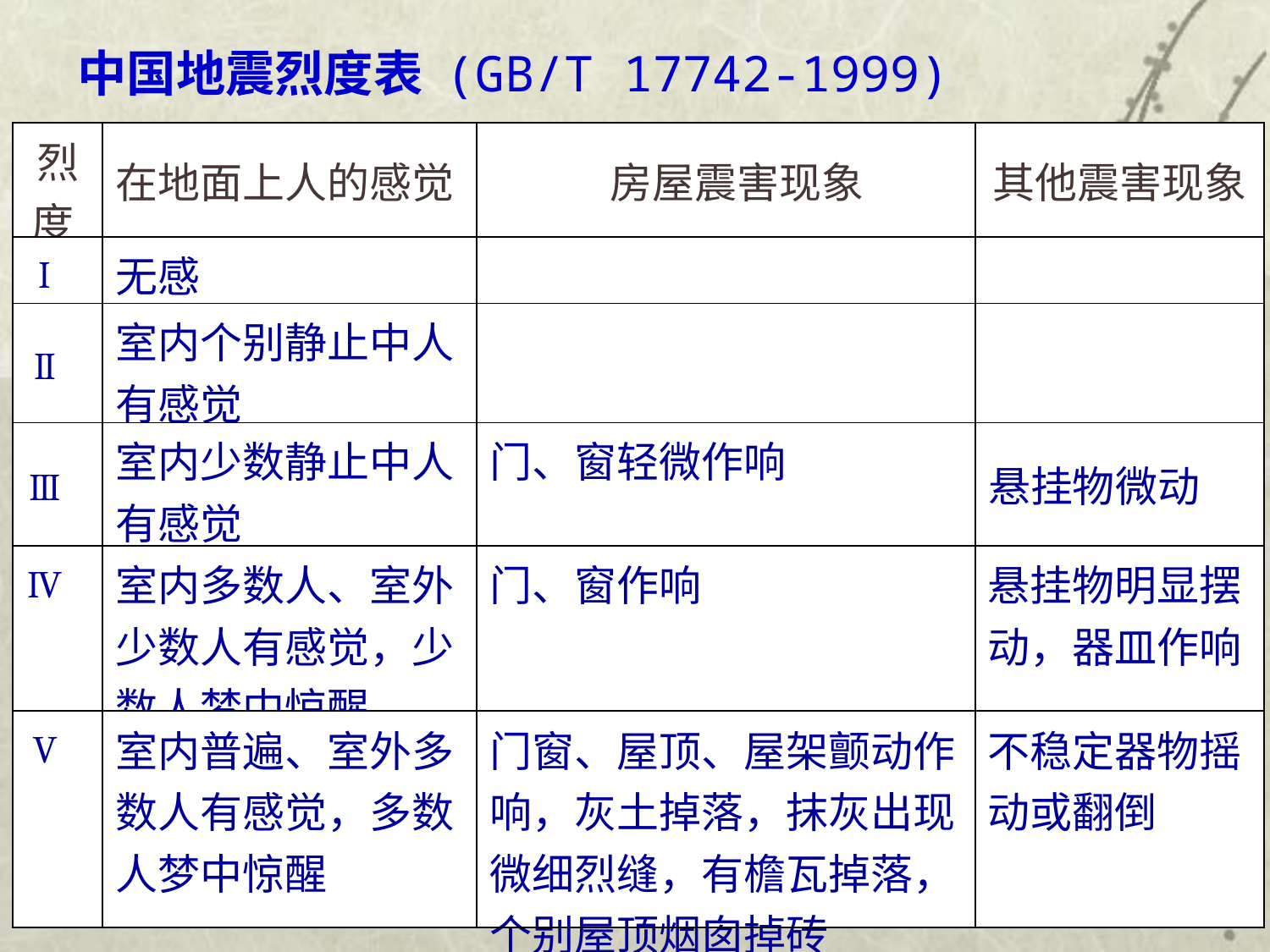

中国地震烈度表 (GB/T 17742-1999)
| 烈度 | 在地面上人的感觉 | 房屋震害现象 | 其他震害现象 |
| --- | --- | --- | --- |
| Ⅰ | 无感 |  |  |
| Ⅱ | 室内个别静止中人有感觉 |  |  |
| Ⅲ | 室内少数静止中人有感觉 | 门、窗轻微作响 | 悬挂物微动 |
| Ⅳ | 室内多数人、室外少数人有感觉，少数人梦中惊醒 | 门、窗作响 | 悬挂物明显摆动，器皿作响 |
| Ⅴ | 室内普遍、室外多数人有感觉，多数人梦中惊醒 | 门窗、屋顶、屋架颤动作响，灰土掉落，抹灰出现微细烈缝，有檐瓦掉落，个别屋顶烟囱掉砖 | 不稳定器物摇动或翻倒 |